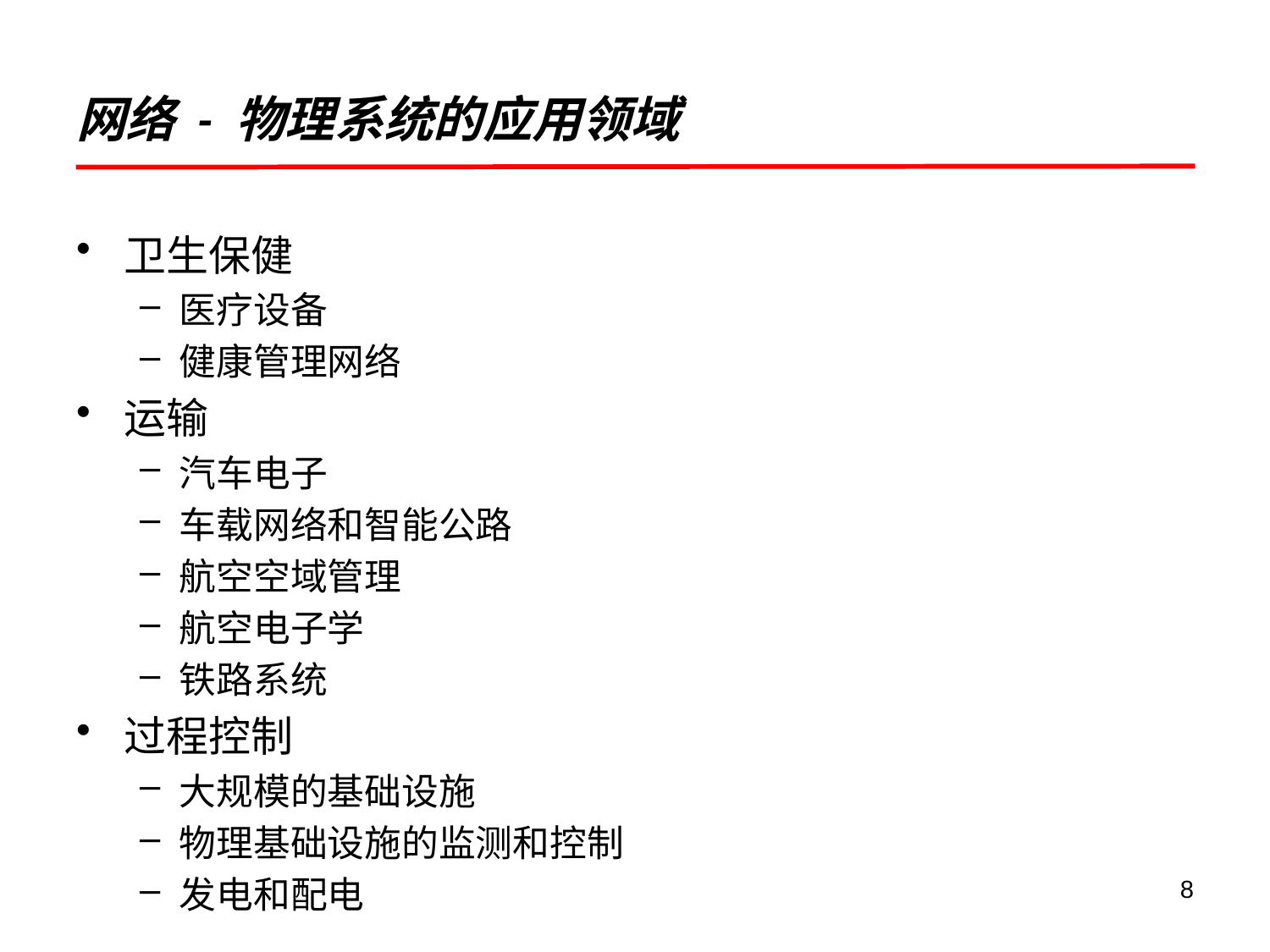

# 网络 - 物理系统的应用领域
卫生保健
医疗设备
健康管理网络
运输
汽车电子
车载网络和智能公路
航空空域管理
航空电子学
铁路系统
过程控制
大规模的基础设施
物理基础设施的监测和控制
发电和配电
8